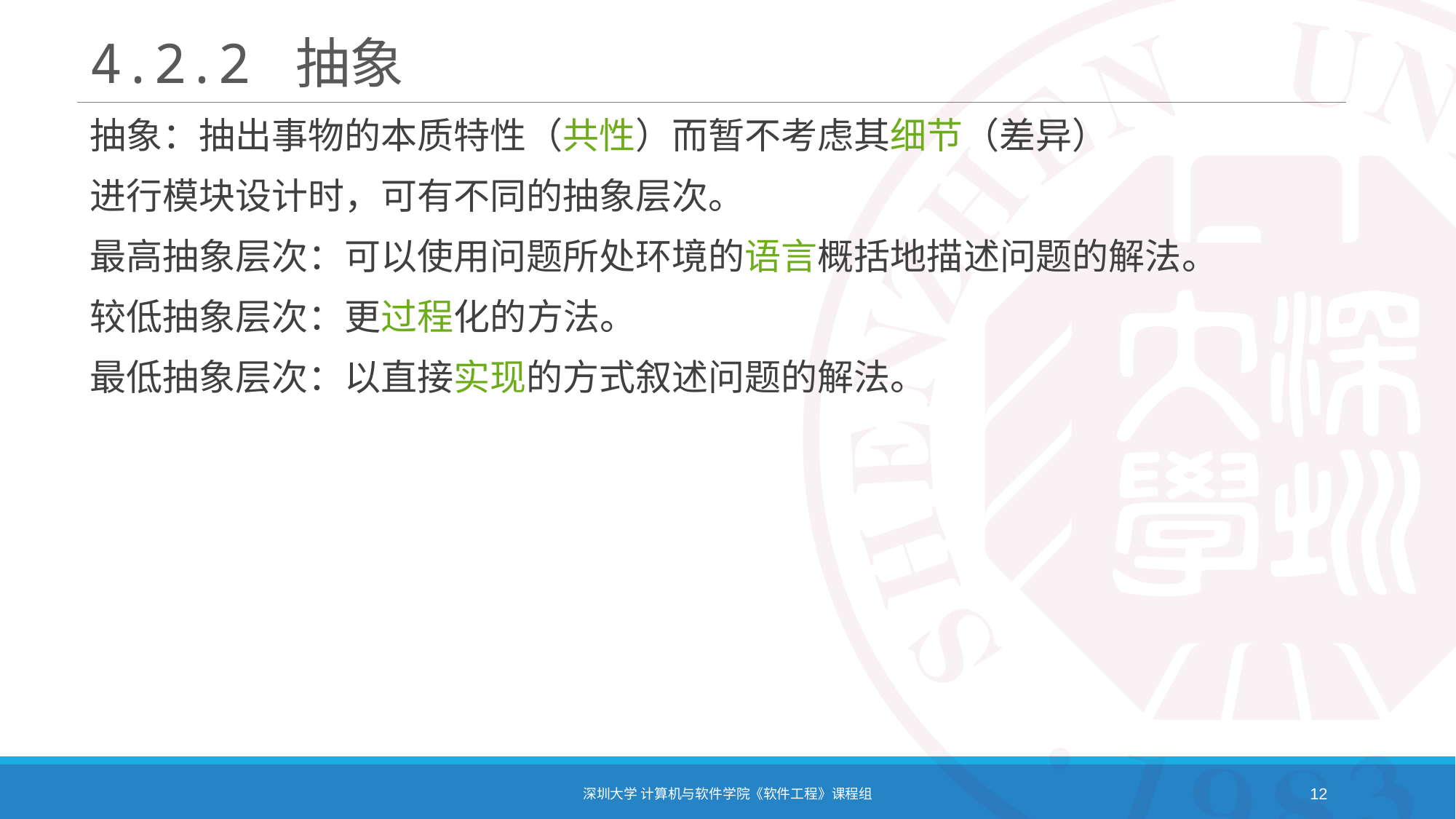

# 4.2.2 抽象
抽象：抽出事物的本质特性（共性）而暂不考虑其细节（差异）
进行模块设计时，可有不同的抽象层次。
最高抽象层次：可以使用问题所处环境的语言概括地描述问题的解法。
较低抽象层次：更过程化的方法。
最低抽象层次：以直接实现的方式叙述问题的解法。
深圳大学 计算机与软件学院《软件工程》课程组
12